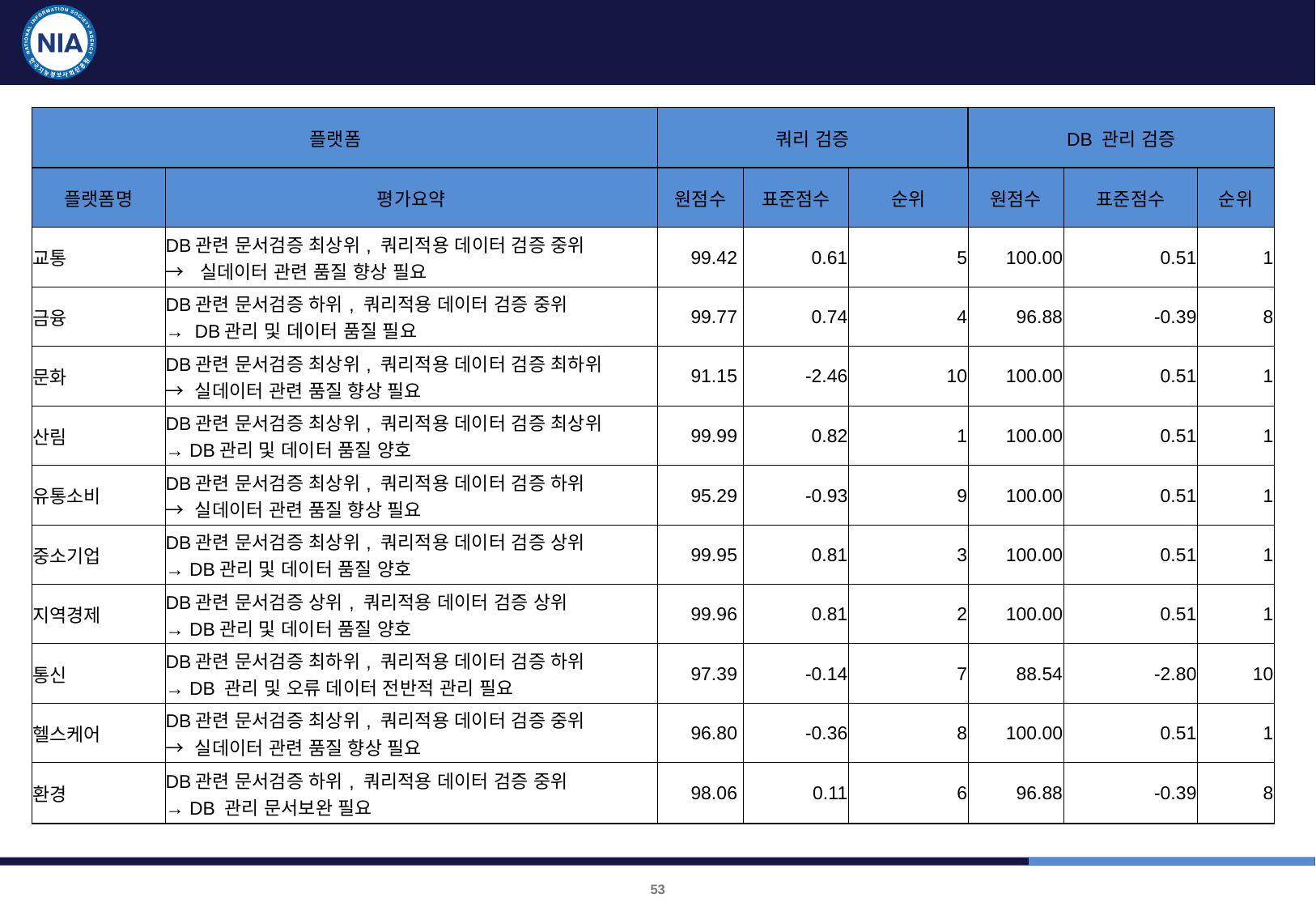

품질진단 결과 : 종합 1
| 플랫폼 |  | 쿼리 검증 |  |  | DB 관리 검증 |  |  |
| --- | --- | --- | --- | --- | --- | --- | --- |
| 플랫폼명 | 평가요약 | 원점수 | 표준점수 | 순위 | 원점수 | 표준점수 | 순위 |
| 교통 | DB관련 문서검증 최상위, 쿼리적용 데이터 검증 중위 → 실데이터 관련 품질 향상 필요 | 99.42 | 0.61 | 5 | 100.00 | 0.51 | 1 |
| 금융 | DB관련 문서검증 하위, 쿼리적용 데이터 검증 중위 → DB관리 및 데이터 품질 필요 | 99.77 | 0.74 | 4 | 96.88 | -0.39 | 8 |
| 문화 | DB관련 문서검증 최상위, 쿼리적용 데이터 검증 최하위 → 실데이터 관련 품질 향상 필요 | 91.15 | -2.46 | 10 | 100.00 | 0.51 | 1 |
| 산림 | DB관련 문서검증 최상위, 쿼리적용 데이터 검증 최상위 → DB관리 및 데이터 품질 양호 | 99.99 | 0.82 | 1 | 100.00 | 0.51 | 1 |
| 유통소비 | DB관련 문서검증 최상위, 쿼리적용 데이터 검증 하위 → 실데이터 관련 품질 향상 필요 | 95.29 | -0.93 | 9 | 100.00 | 0.51 | 1 |
| 중소기업 | DB관련 문서검증 최상위, 쿼리적용 데이터 검증 상위 → DB관리 및 데이터 품질 양호 | 99.95 | 0.81 | 3 | 100.00 | 0.51 | 1 |
| 지역경제 | DB관련 문서검증 상위, 쿼리적용 데이터 검증 상위 → DB관리 및 데이터 품질 양호 | 99.96 | 0.81 | 2 | 100.00 | 0.51 | 1 |
| 통신 | DB관련 문서검증 최하위, 쿼리적용 데이터 검증 하위 → DB 관리 및 오류 데이터 전반적 관리 필요 | 97.39 | -0.14 | 7 | 88.54 | -2.80 | 10 |
| 헬스케어 | DB관련 문서검증 최상위, 쿼리적용 데이터 검증 중위 → 실데이터 관련 품질 향상 필요 | 96.80 | -0.36 | 8 | 100.00 | 0.51 | 1 |
| 환경 | DB관련 문서검증 하위, 쿼리적용 데이터 검증 중위 → DB 관리 문서보완 필요 | 98.06 | 0.11 | 6 | 96.88 | -0.39 | 8 |